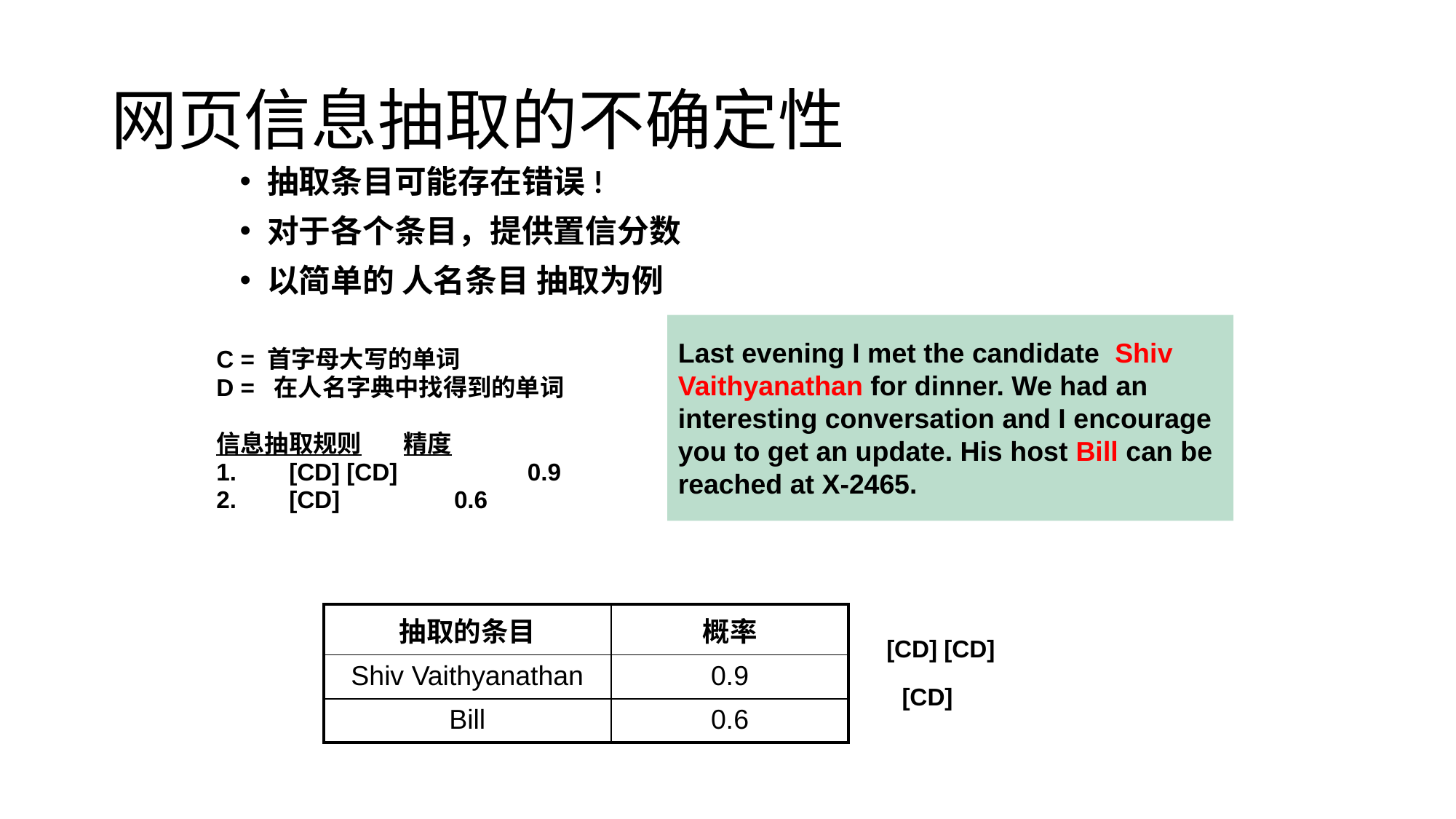

# 网页信息抽取的不确定性
抽取条目可能存在错误!
对于各个条目，提供置信分数
以简单的 人名条目 抽取为例
Last evening I met the candidate  Shiv
Vaithyanathan for dinner. We had an
interesting conversation and I encourage
you to get an update. His host Bill can be
reached at X-2465.
C = 首字母大写的单词
D =  在人名字典中找得到的单词

信息抽取规则	 精度
[CD] [CD]     	   0.9
[CD]                 0.6
| 抽取的条目 | 概率 |
| --- | --- |
| Shiv Vaithyanathan | 0.9 |
| Bill | 0.6 |
[CD] [CD]
[CD]
17